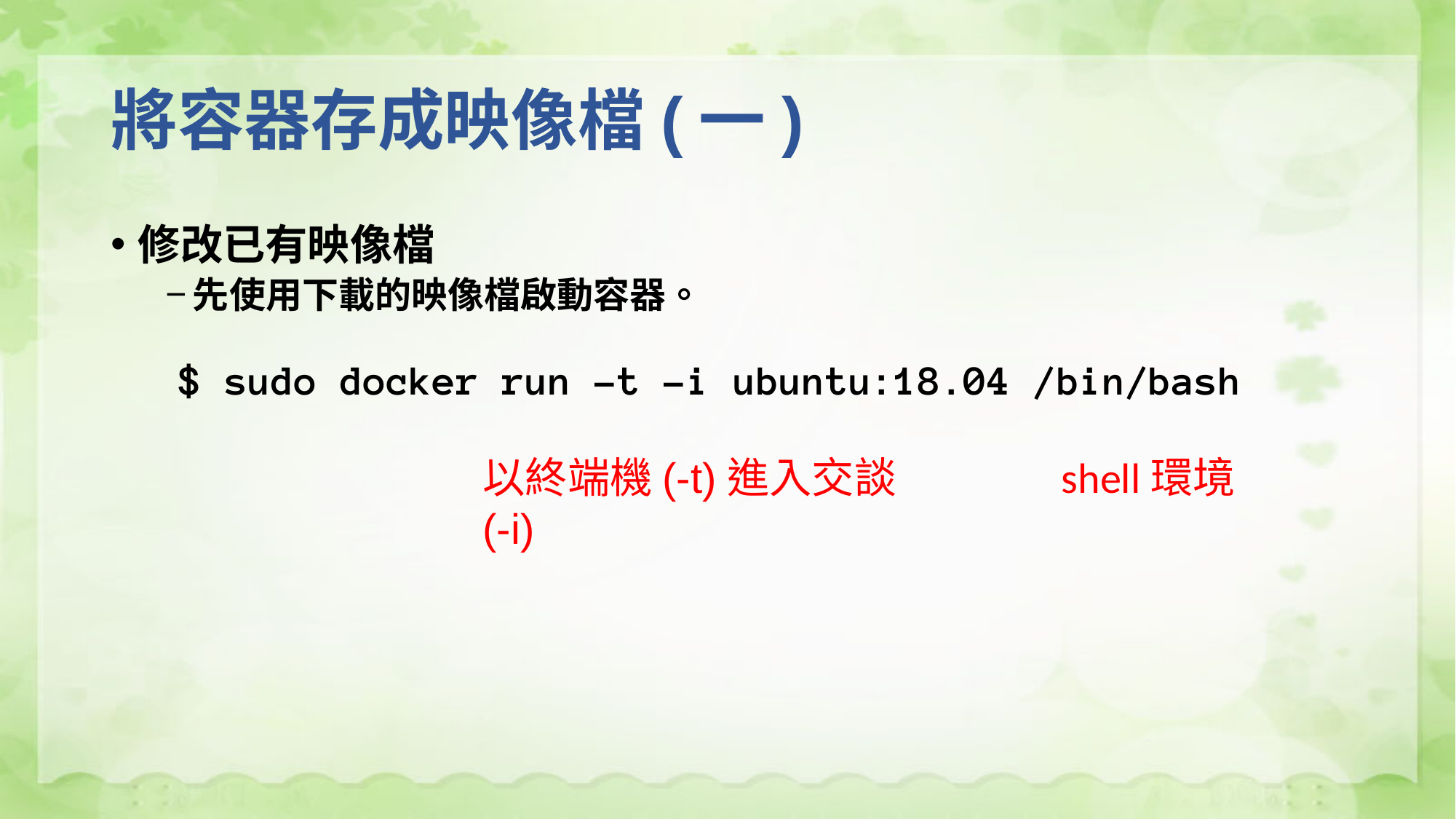

# 將容器存成映像檔(一)
修改已有映像檔
先使用下載的映像檔啟動容器。

$ sudo docker run -t -i ubuntu:18.04 /bin/bash
以終端機(-t)進入交談(-i)
shell環境